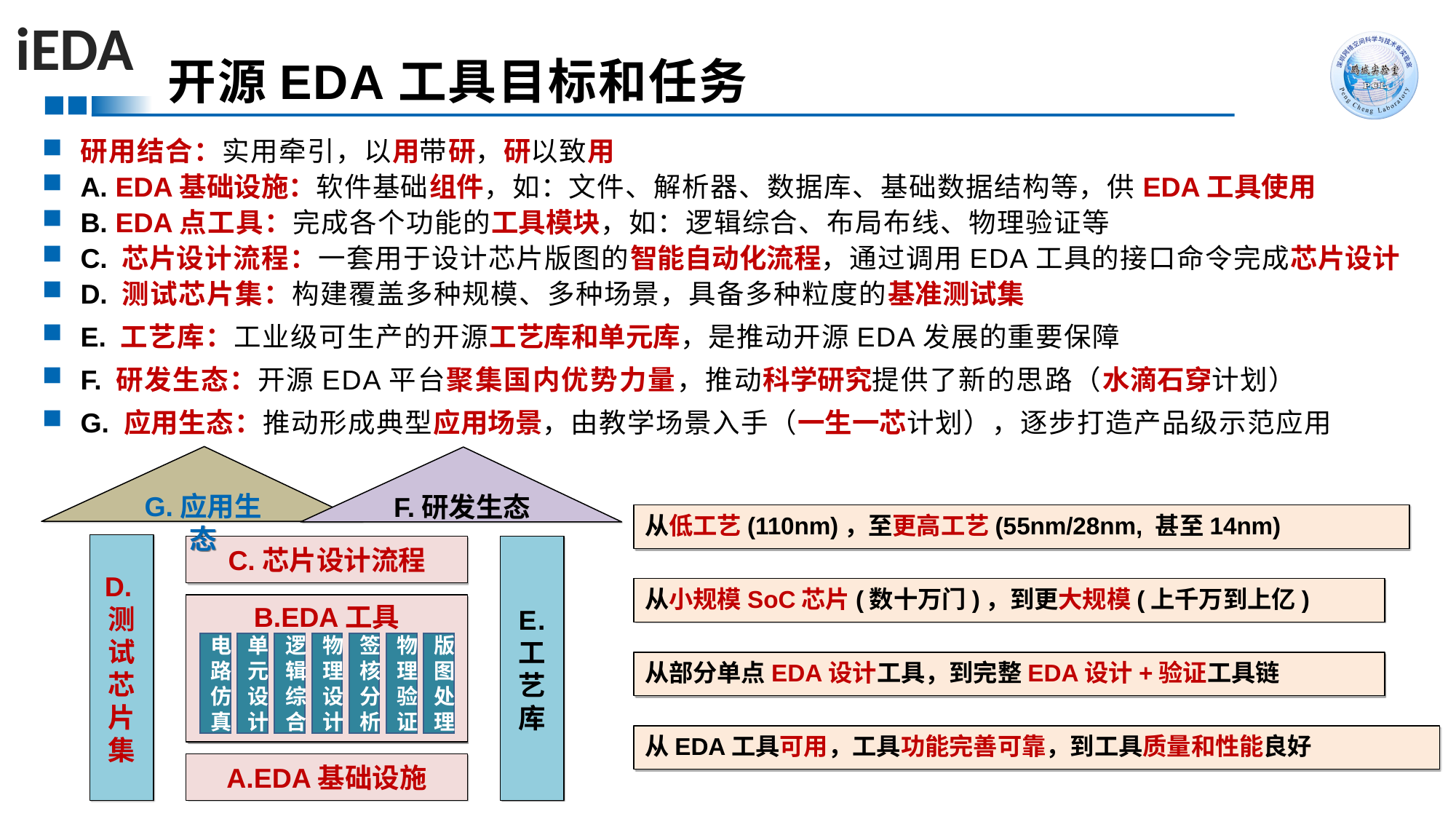

iEDA
# 开源EDA工具目标和任务
研用结合：实用牵引，以用带研，研以致用
A. EDA基础设施：软件基础组件，如：文件、解析器、数据库、基础数据结构等，供EDA工具使用
B. EDA点工具：完成各个功能的工具模块，如：逻辑综合、布局布线、物理验证等
C. 芯片设计流程：一套用于设计芯片版图的智能自动化流程，通过调用EDA工具的接口命令完成芯片设计
D. 测试芯片集：构建覆盖多种规模、多种场景，具备多种粒度的基准测试集
E. 工艺库：工业级可生产的开源工艺库和单元库，是推动开源EDA发展的重要保障
F. 研发生态：开源EDA平台聚集国内优势力量，推动科学研究提供了新的思路（水滴石穿计划）
G. 应用生态：推动形成典型应用场景，由教学场景入手（一生一芯计划），逐步打造产品级示范应用

G.应用生态
F.研发生态
D.测试芯片集
C.芯片设计流程
E.
工艺库
B.EDA工具
电路仿真
单元设计
逻辑综合
物理设计
签核分析
物理验证
版图处理
A.EDA基础设施
从低工艺(110nm)，至更高工艺(55nm/28nm, 甚至14nm)
从小规模SoC芯片(数十万门)，到更大规模(上千万到上亿)
从部分单点EDA设计工具，到完整EDA设计+验证工具链
从EDA工具可用，工具功能完善可靠，到工具质量和性能良好